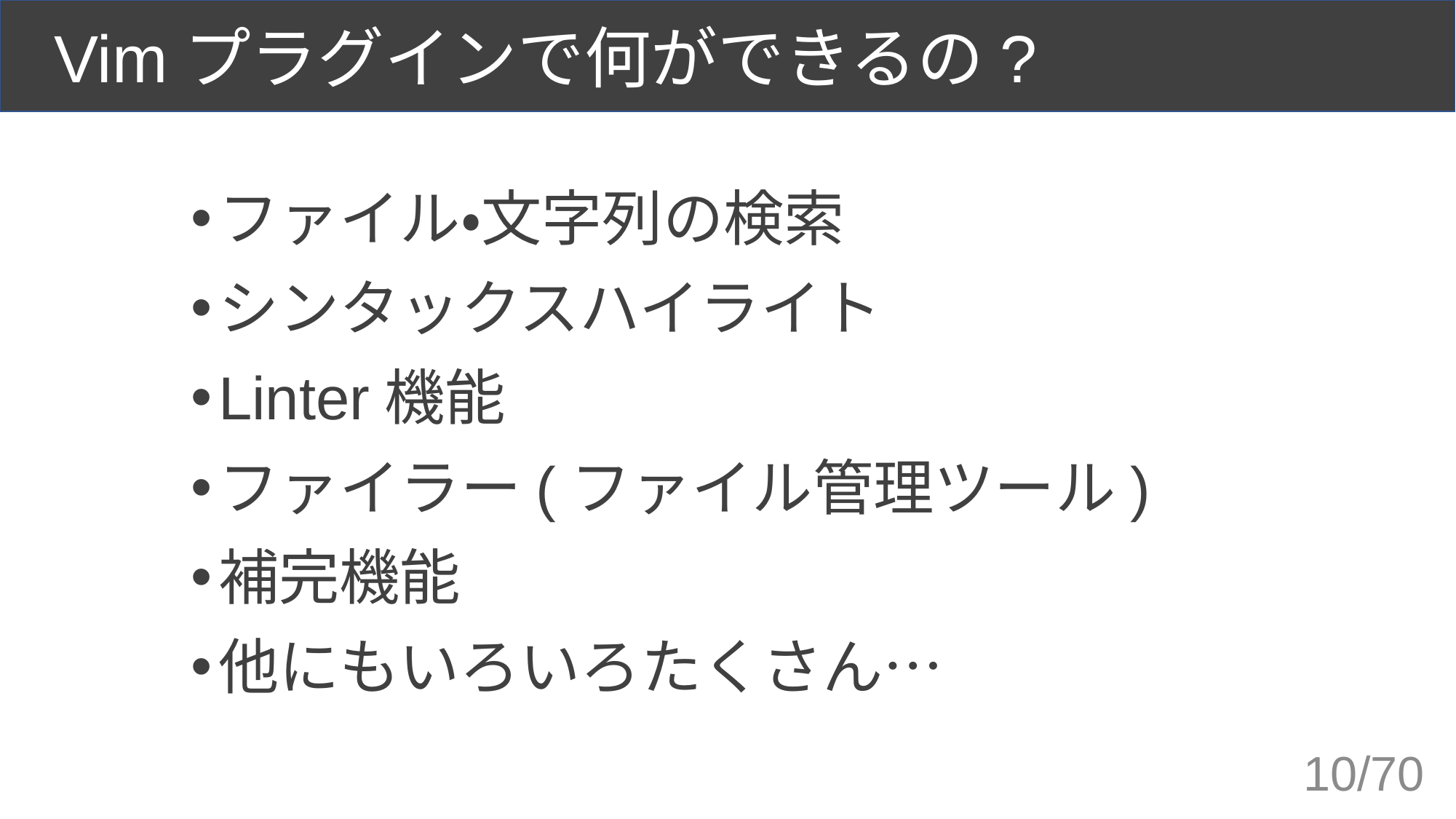

# Vimプラグインで何ができるの?
ファイル・文字列の検索
シンタックスハイライト
Linter機能
ファイラー(ファイル管理ツール)
補完機能
他にもいろいろたくさん…
10